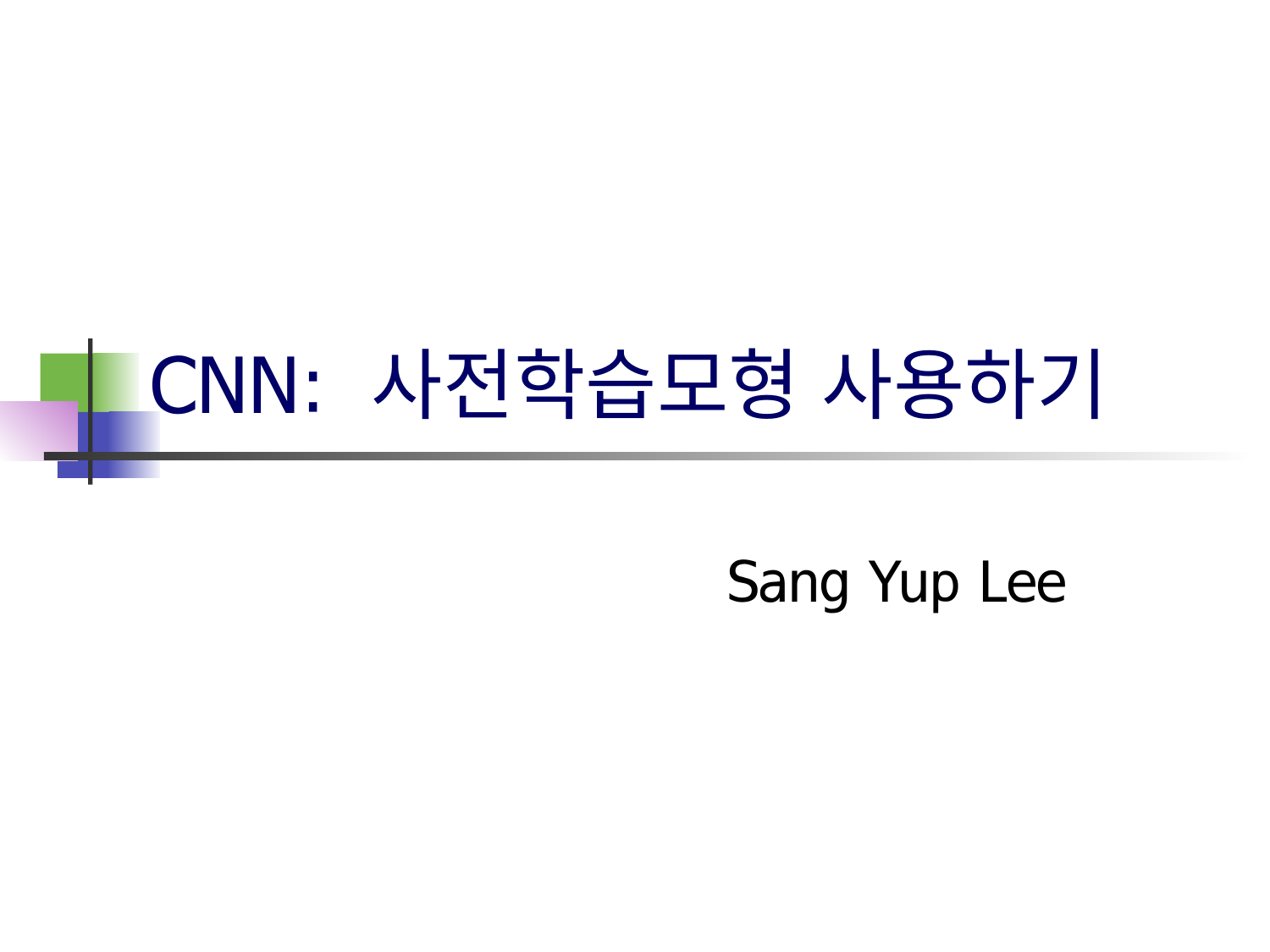

# CNN: 사전학습모형 사용하기
Sang Yup Lee